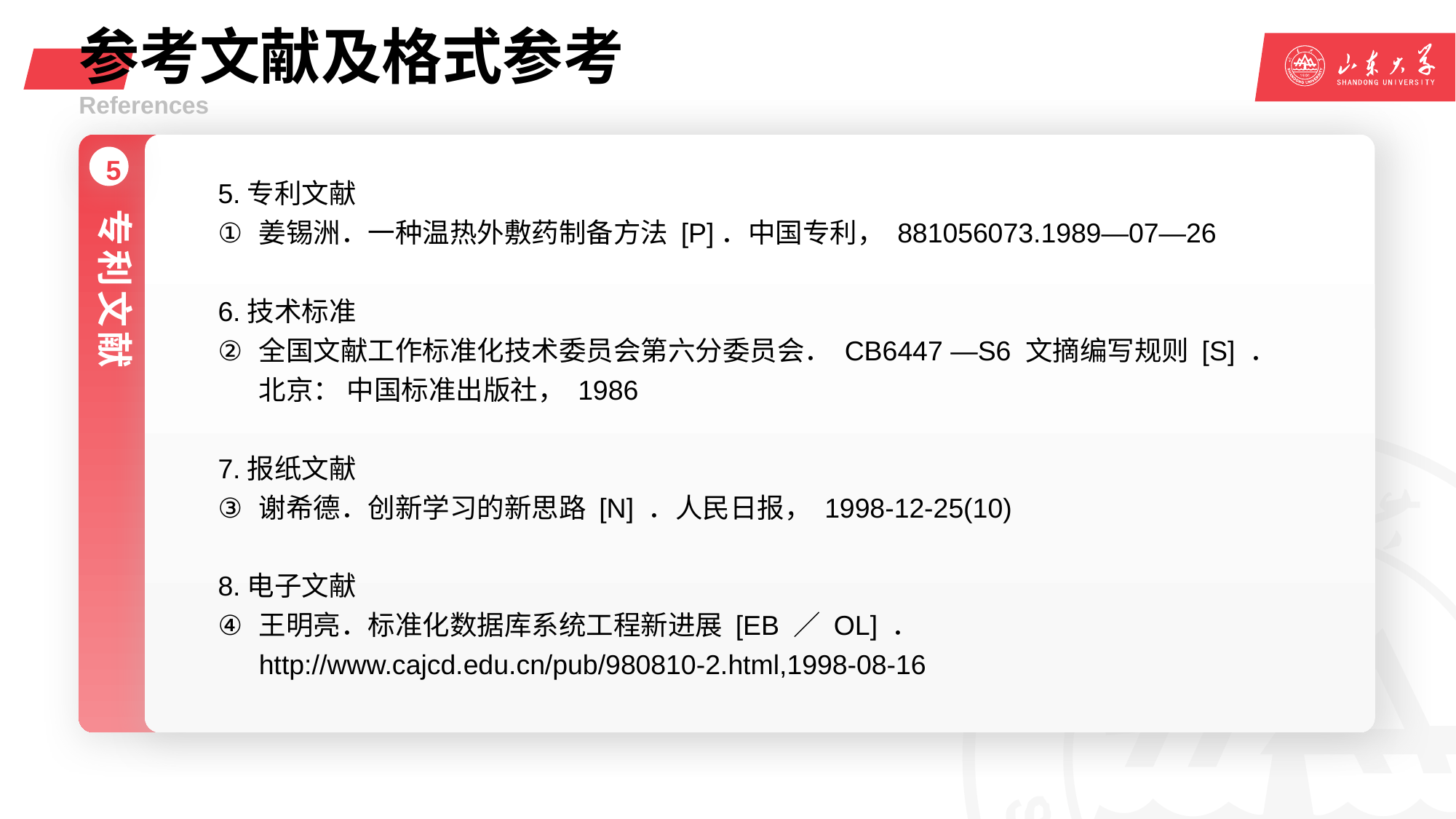

# 参考文献及格式参考
References

5.专利文献
姜锡洲．一种温热外敷药制备方法 [P]．中国专利， 881056073.1989—07—26

6.技术标准
全国文献工作标准化技术委员会第六分委员会． CB6447 —S6 文摘编写规则 [S] ． 北京： 中国标准出版社， 1986

7.报纸文献
谢希德．创新学习的新思路 [N] ．人民日报， 1998-12-25(10)

8.电子文献
王明亮．标准化数据库系统工程新进展 [EB ／ OL] ． http://www.cajcd.edu.cn/pub/980810-2.html,1998-08-16
5
专利文献